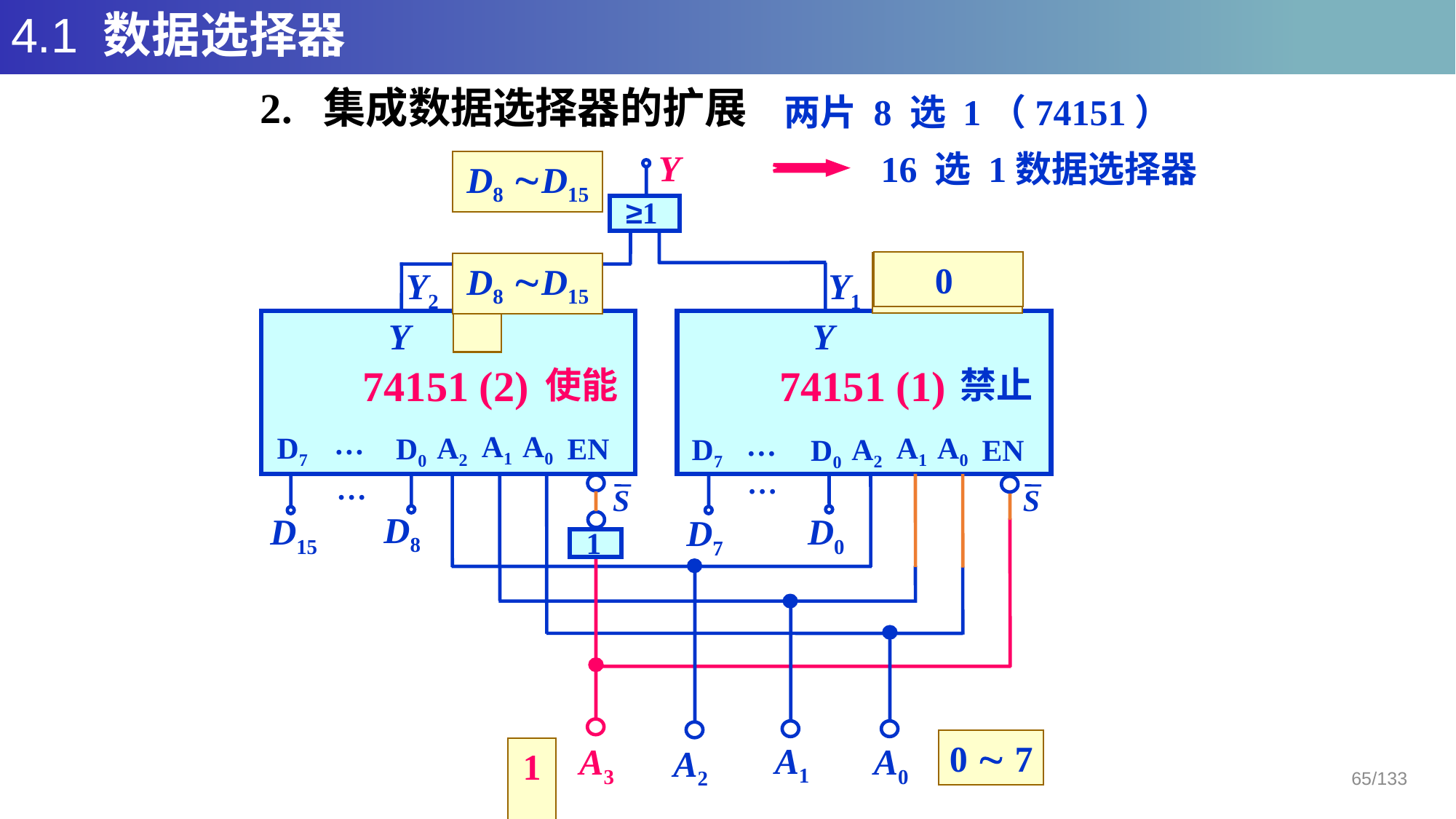

# 4.1 数据选择器
2.  集成数据选择器的扩展
两片 8 选 1（74151）
Y

16 选 1数据选择器
D0 ∼D7
D8 ∼D15

≥1

0
D8 ∼D15
D0 ∼D7
0
Y2

Y

74151 (2)
…
A1
A0
D7
A2
D0
EN
…

S

Y1

Y

74151 (1)
…
A1
A0
D7
A2
D0
EN
…

S

使能
禁止
高位
低位
禁止
使能
D8
D15
D0
D7

1

0 ∼ 7
A1
A3
A0
A2
1
0
65/133